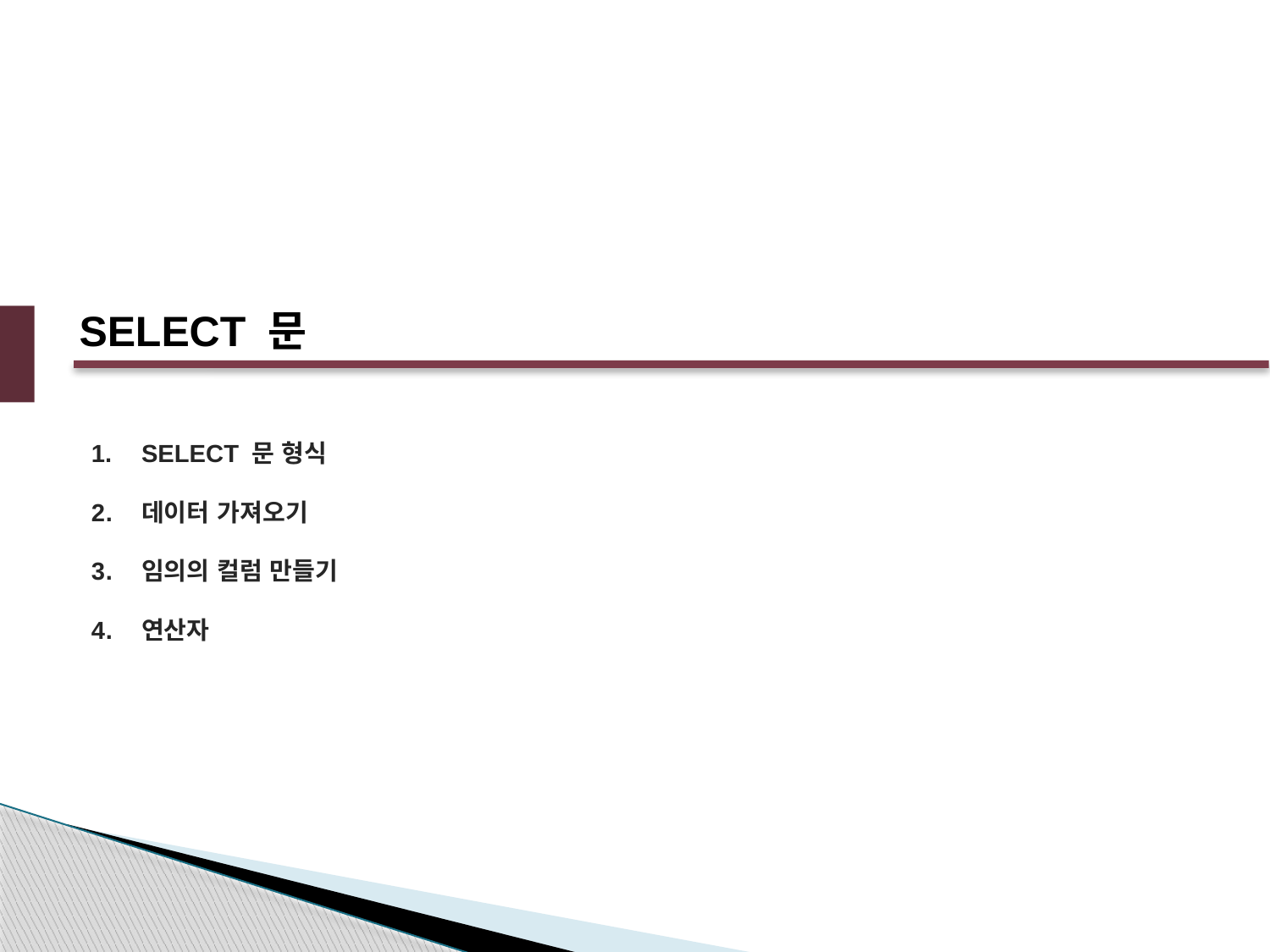

SELECT 문

SELECT 문 형식
데이터 가져오기
임의의 컬럼 만들기
연산자